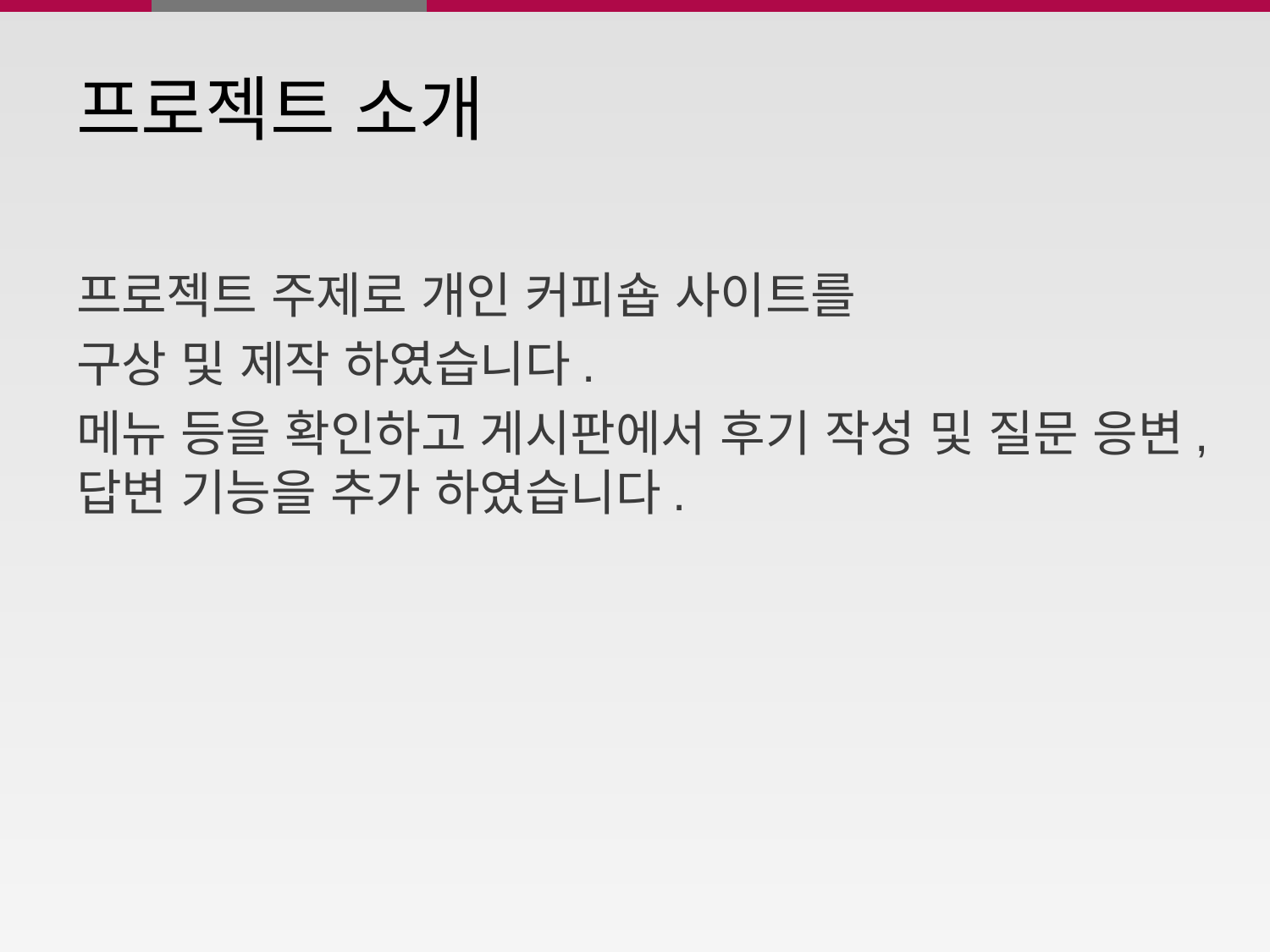

# 프로젝트 소개

프로젝트 주제로 개인 커피숍 사이트를
구상 및 제작 하였습니다.
메뉴 등을 확인하고 게시판에서 후기 작성 및 질문 응변,답변 기능을 추가 하였습니다.